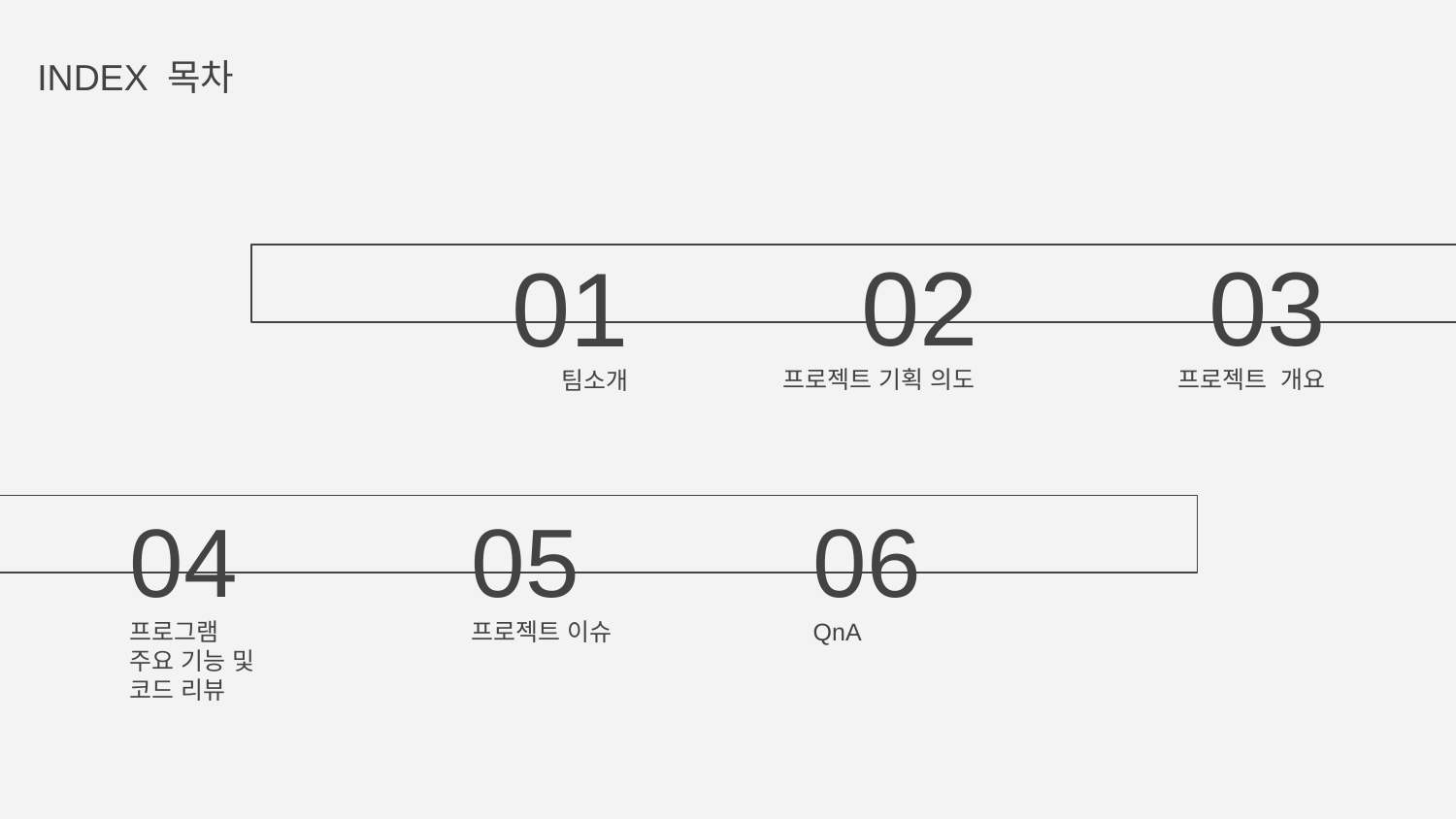

INDEX 목차
02
03
01
프로젝트 기획 의도
프로젝트  개요
# 팀소개
05
06
04
프로젝트 이슈
QnA
프로그램
주요 기능 및 코드 리뷰